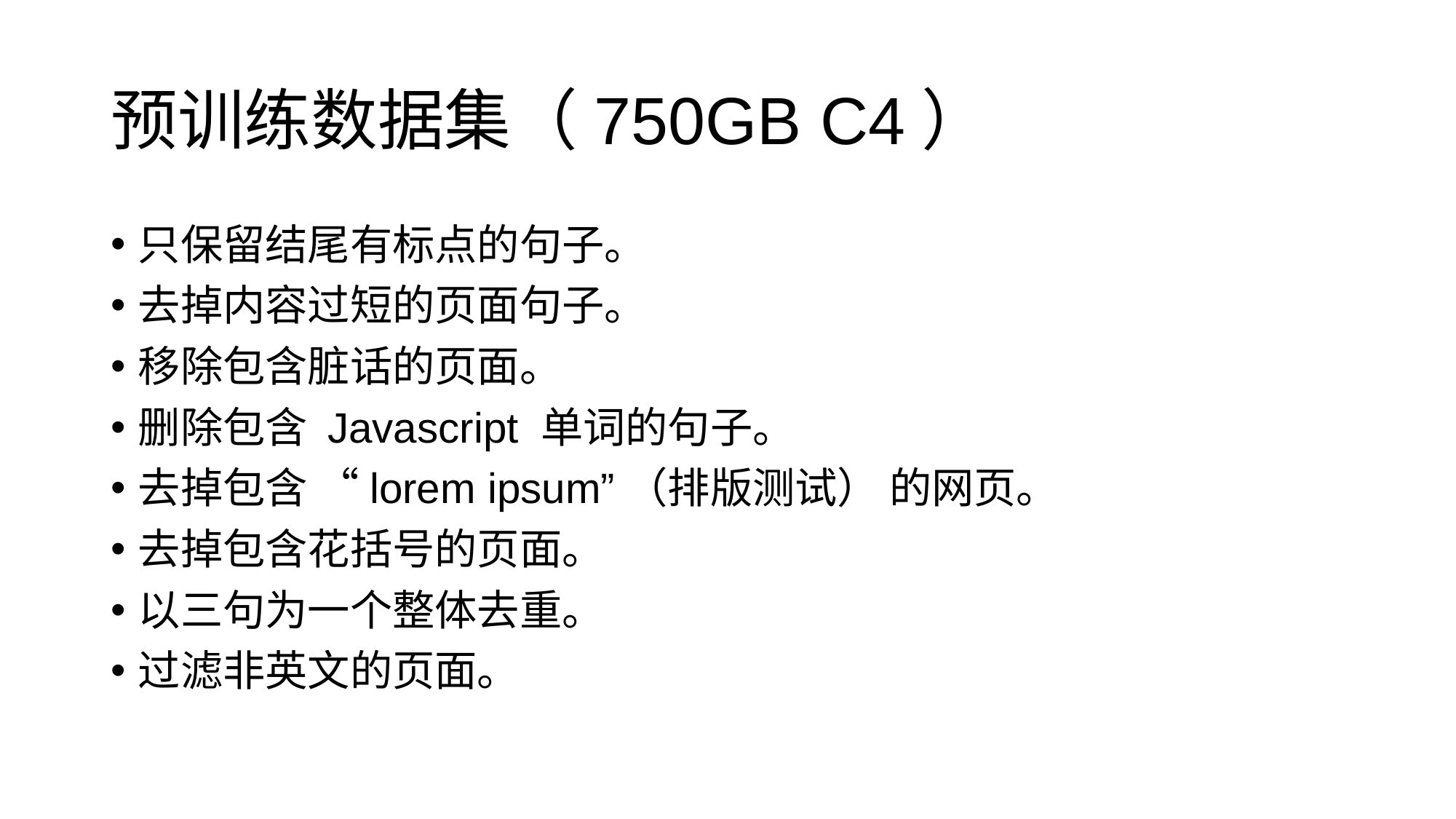

# 预训练数据集（750GB C4）
只保留结尾有标点的句子。
去掉内容过短的页面句子。
移除包含脏话的页面。
删除包含 Javascript 单词的句子。
去掉包含 “lorem ipsum”（排版测试） 的网页。
去掉包含花括号的页面。
以三句为一个整体去重。
过滤非英文的页面。